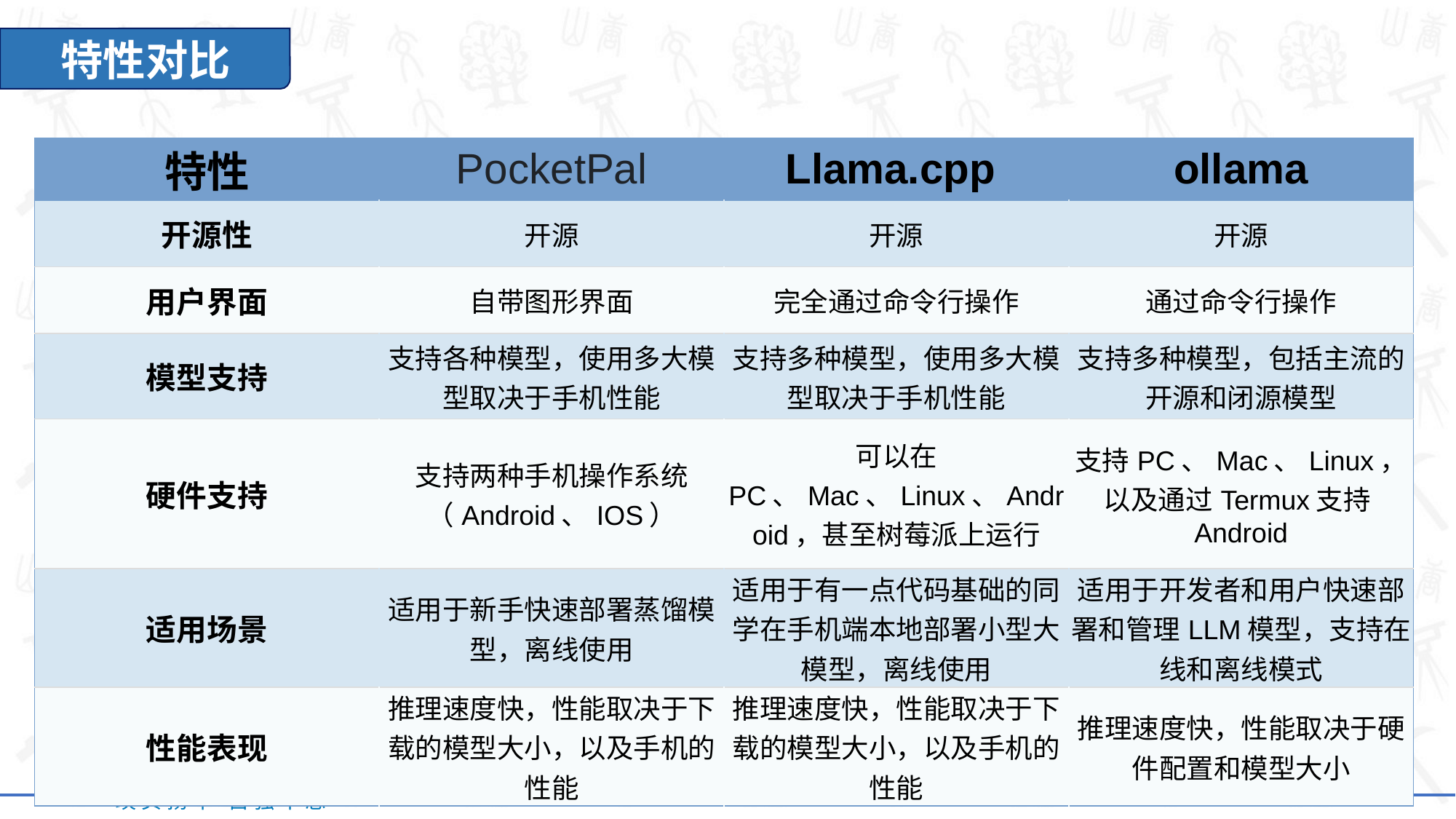

特性对比

| 特性 | PocketPal | Llama.cpp | ollama |
| --- | --- | --- | --- |
| 开源性 | 开源 | 开源 | 开源 |
| 用户界面 | 自带图形界面 | 完全通过命令行操作 | 通过命令行操作 |
| 模型支持 | 支持各种模型，使用多大模型取决于手机性能 | 支持多种模型，使用多大模型取决于手机性能 | 支持多种模型，包括主流的开源和闭源模型 |
| 硬件支持 | 支持两种手机操作系统（Android、IOS） | 可以在 PC、Mac、Linux、Android，甚至树莓派上运行 | 支持PC、Mac、Linux，以及通过Termux支持Android |
| 适用场景 | 适用于新手快速部署蒸馏模型，离线使用 | 适用于有一点代码基础的同学在手机端本地部署小型大模型，离线使用 | 适用于开发者和用户快速部署和管理LLM模型，支持在线和离线模式 |
| 性能表现 | 推理速度快，性能取决于下载的模型大小，以及手机的性能 | 推理速度快，性能取决于下载的模型大小，以及手机的性能 | 推理速度快，性能取决于硬件配置和模型大小 |